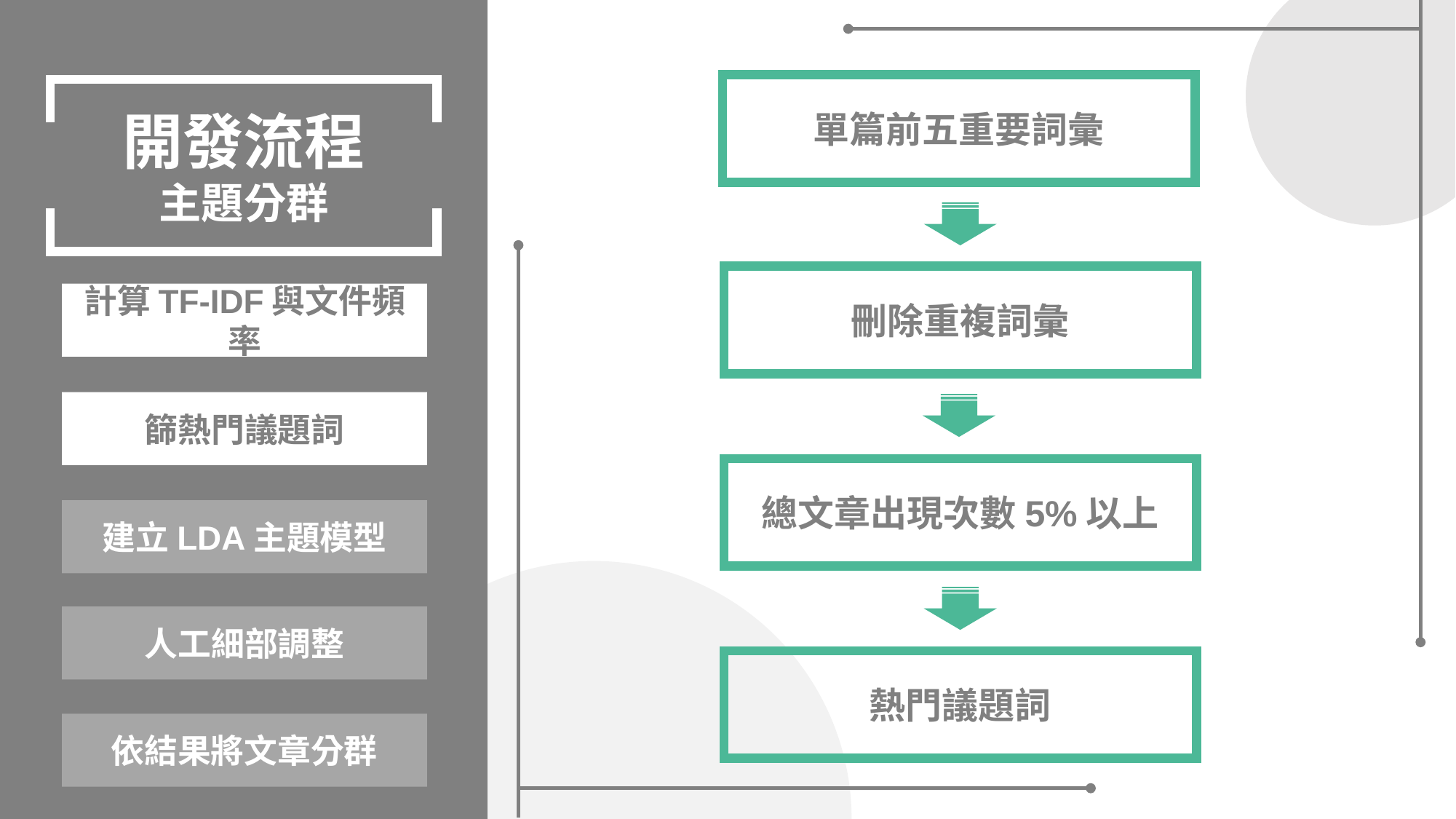

單篇前五重要詞彙

開發流程
主題分群

刪除重複詞彙
計算TF-IDF與文件頻率

篩熱門議題詞
總文章出現次數5%以上
建立LDA主題模型

人工細部調整
熱門議題詞
依結果將文章分群